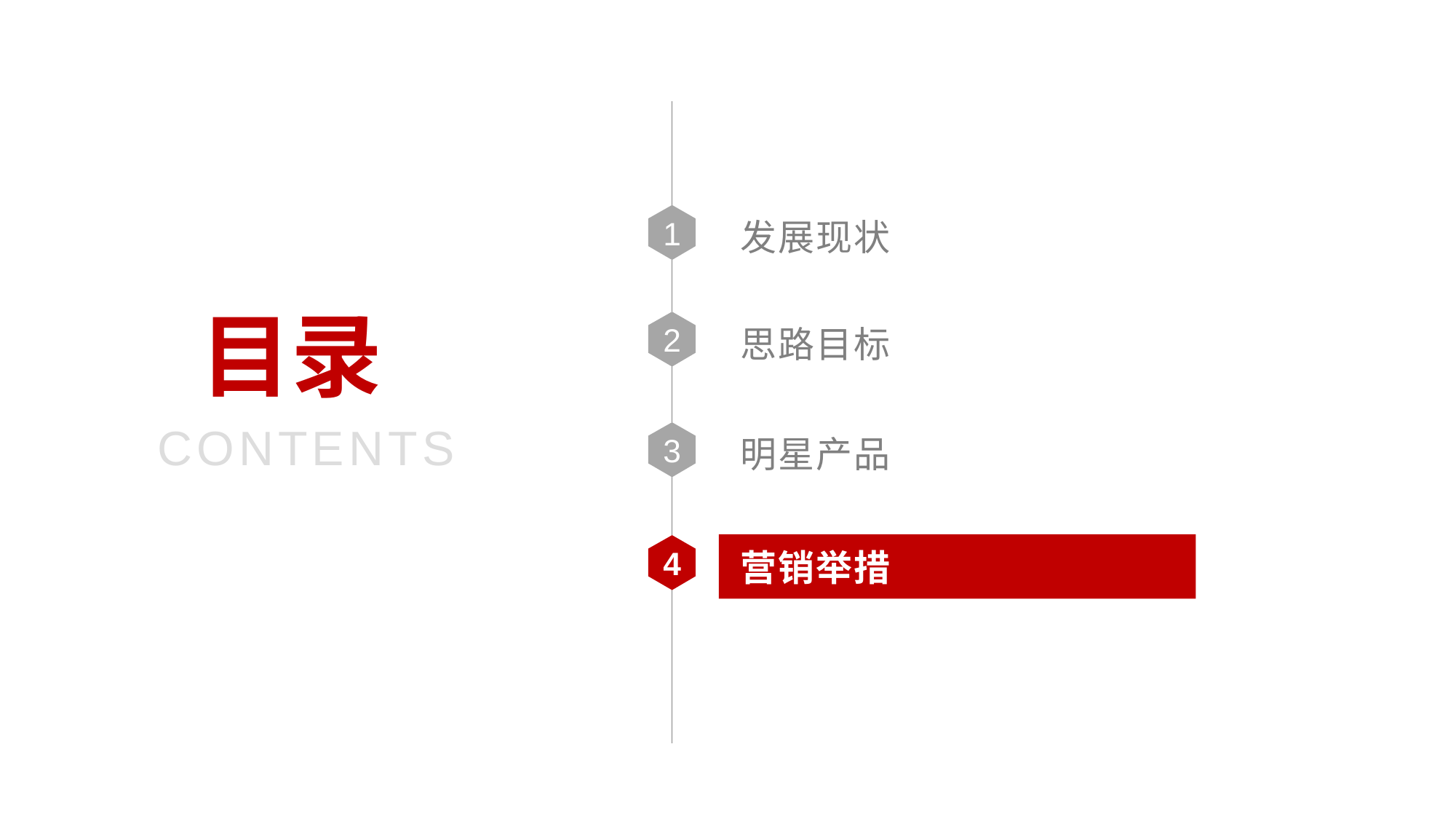

发展现状
1
目录
思路目标
2
CONTENTS
明星产品
3
营销举措
4